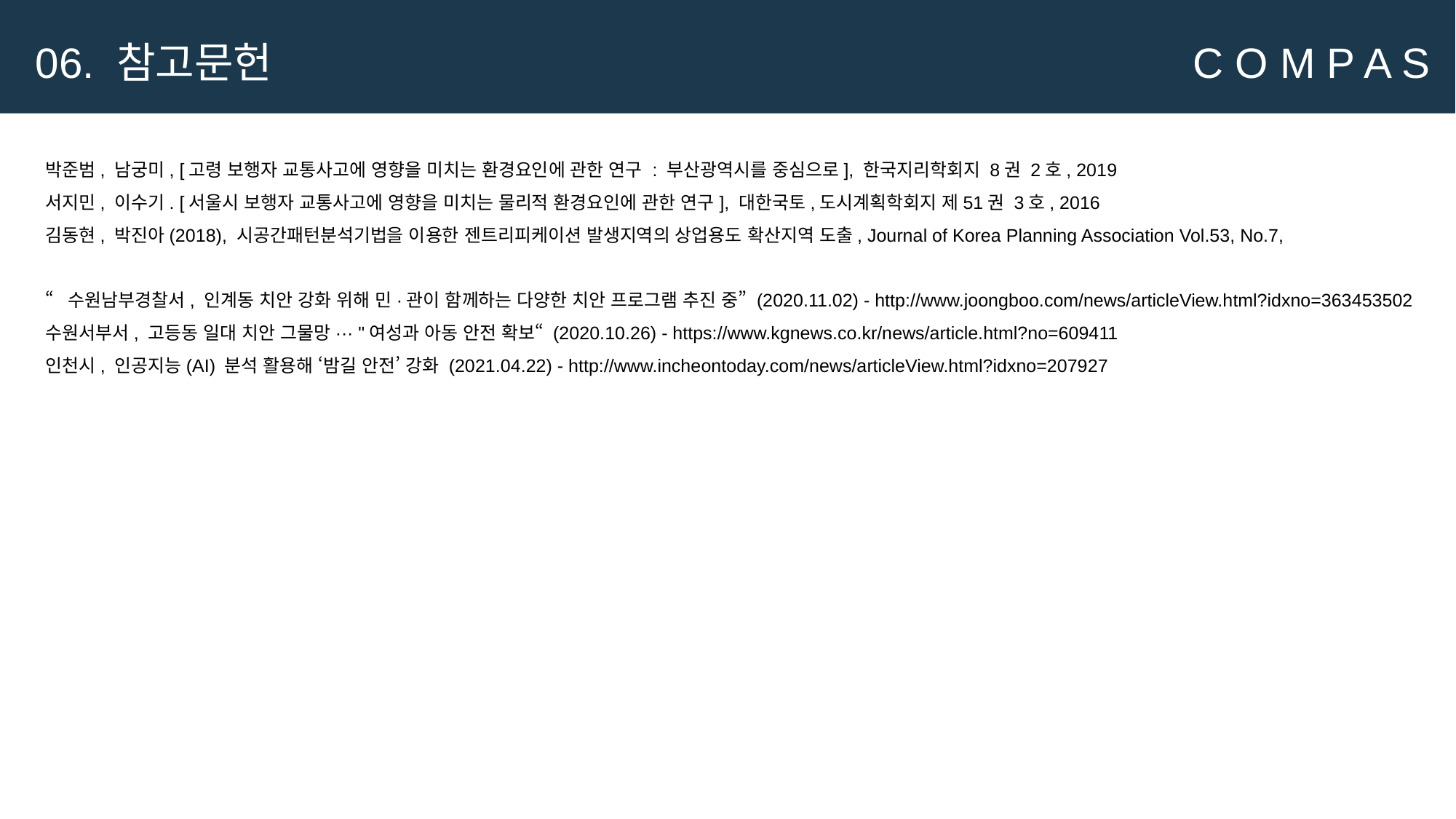

C O M P A S
06. 참고문헌
박준범, 남궁미, [고령 보행자 교통사고에 영향을 미치는 환경요인에 관한 연구 : 부산광역시를 중심으로], 한국지리학회지 8권 2호, 2019
서지민, 이수기. [서울시 보행자 교통사고에 영향을 미치는 물리적 환경요인에 관한 연구], 대한국토,도시계획학회지 제51권 3호, 2016
김동현, 박진아(2018), 시공간패턴분석기법을 이용한 젠트리피케이션 발생지역의 상업용도 확산지역 도출, Journal of Korea Planning Association Vol.53, No.7,
“수원남부경찰서, 인계동 치안 강화 위해 민·관이 함께하는 다양한 치안 프로그램 추진 중” (2020.11.02) - http://www.joongboo.com/news/articleView.html?idxno=363453502
수원서부서, 고등동 일대 치안 그물망··· "여성과 아동 안전 확보“ (2020.10.26) - https://www.kgnews.co.kr/news/article.html?no=609411
인천시, 인공지능(AI) 분석 활용해 ‘밤길 안전’ 강화 (2021.04.22) - http://www.incheontoday.com/news/articleView.html?idxno=207927